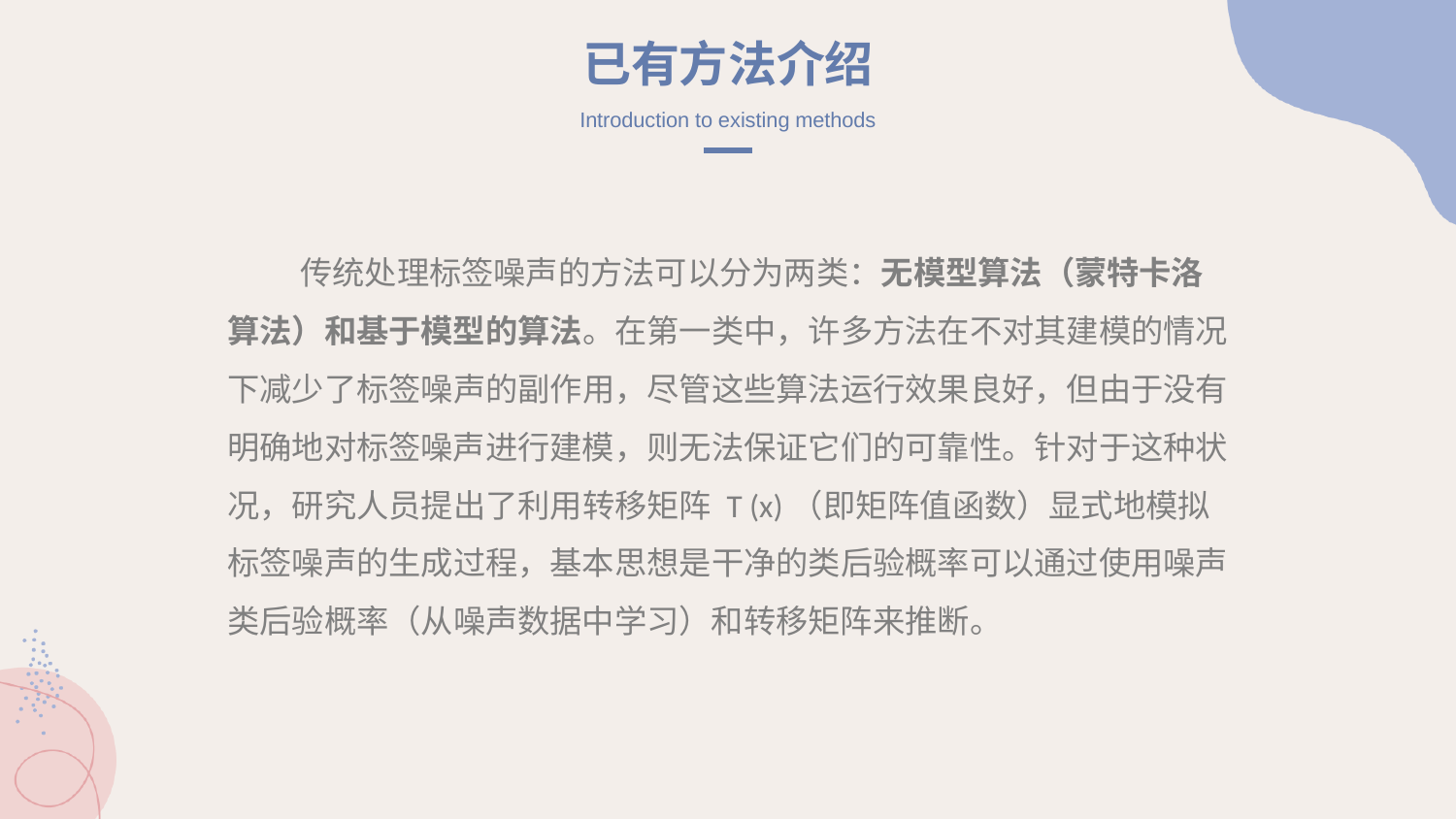

已有方法介绍
Introduction to existing methods
传统处理标签噪声的方法可以分为两类：无模型算法（蒙特卡洛算法）和基于模型的算法。在第一类中，许多方法在不对其建模的情况下减少了标签噪声的副作用，尽管这些算法运行效果良好，但由于没有明确地对标签噪声进行建模，则无法保证它们的可靠性。针对于这种状况，研究人员提出了利用转移矩阵 T (x)（即矩阵值函数）显式地模拟标签噪声的生成过程，基本思想是干净的类后验概率可以通过使用噪声类后验概率（从噪声数据中学习）和转移矩阵来推断。